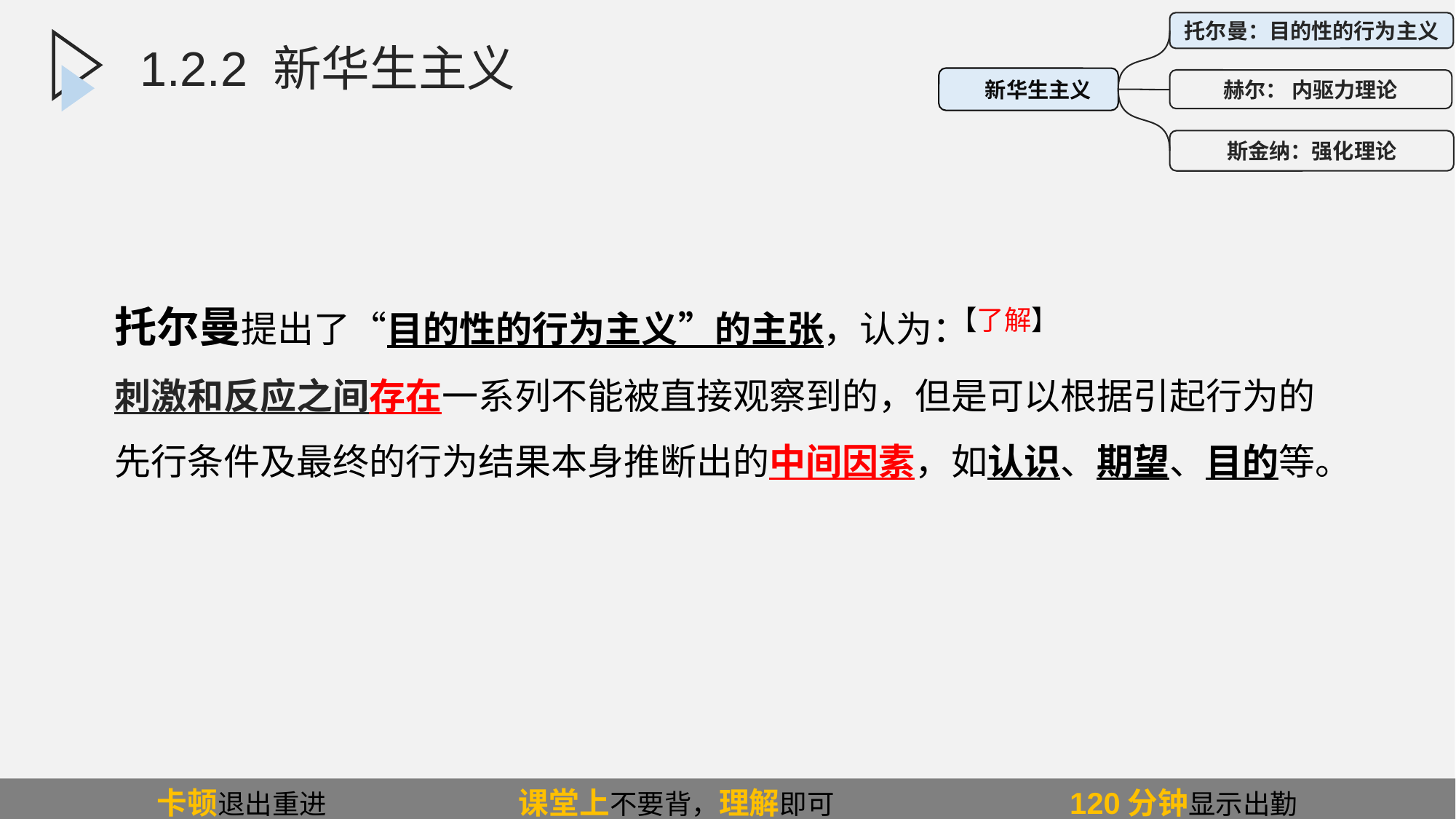

托尔曼：目的性的行为主义
赫尔： 内驱力理论
斯金纳：强化理论
   新华生主义
1.2.2 新华生主义
托尔曼提出了“目的性的行为主义”的主张，认为：
刺激和反应之间存在一系列不能被直接观察到的，但是可以根据引起行为的先行条件及最终的行为结果本身推断出的中间因素，如认识、期望、目的等。
【了解】